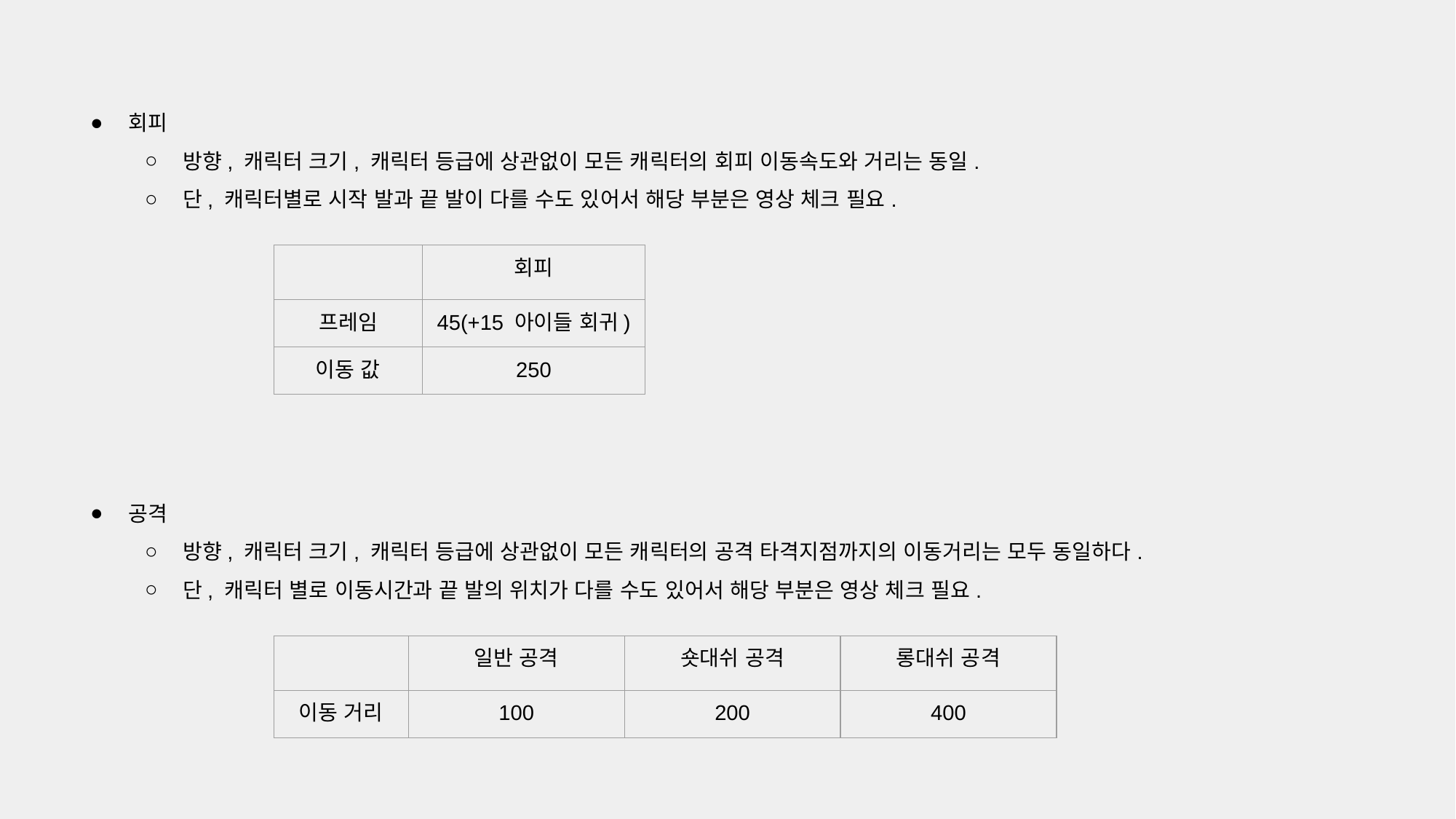

회피
방향, 캐릭터 크기, 캐릭터 등급에 상관없이 모든 캐릭터의 회피 이동속도와 거리는 동일.
단, 캐릭터별로 시작 발과 끝 발이 다를 수도 있어서 해당 부분은 영상 체크 필요.

|  | 회피 |
| --- | --- |
| 프레임 | 45(+15 아이들 회귀) |
| 이동 값 | 250 |

공격
방향, 캐릭터 크기, 캐릭터 등급에 상관없이 모든 캐릭터의 공격 타격지점까지의 이동거리는 모두 동일하다.
단, 캐릭터 별로 이동시간과 끝 발의 위치가 다를 수도 있어서 해당 부분은 영상 체크 필요.

|  | 일반 공격 | 숏대쉬 공격 | 롱대쉬 공격 |
| --- | --- | --- | --- |
| 이동 거리 | 100 | 200 | 400 |